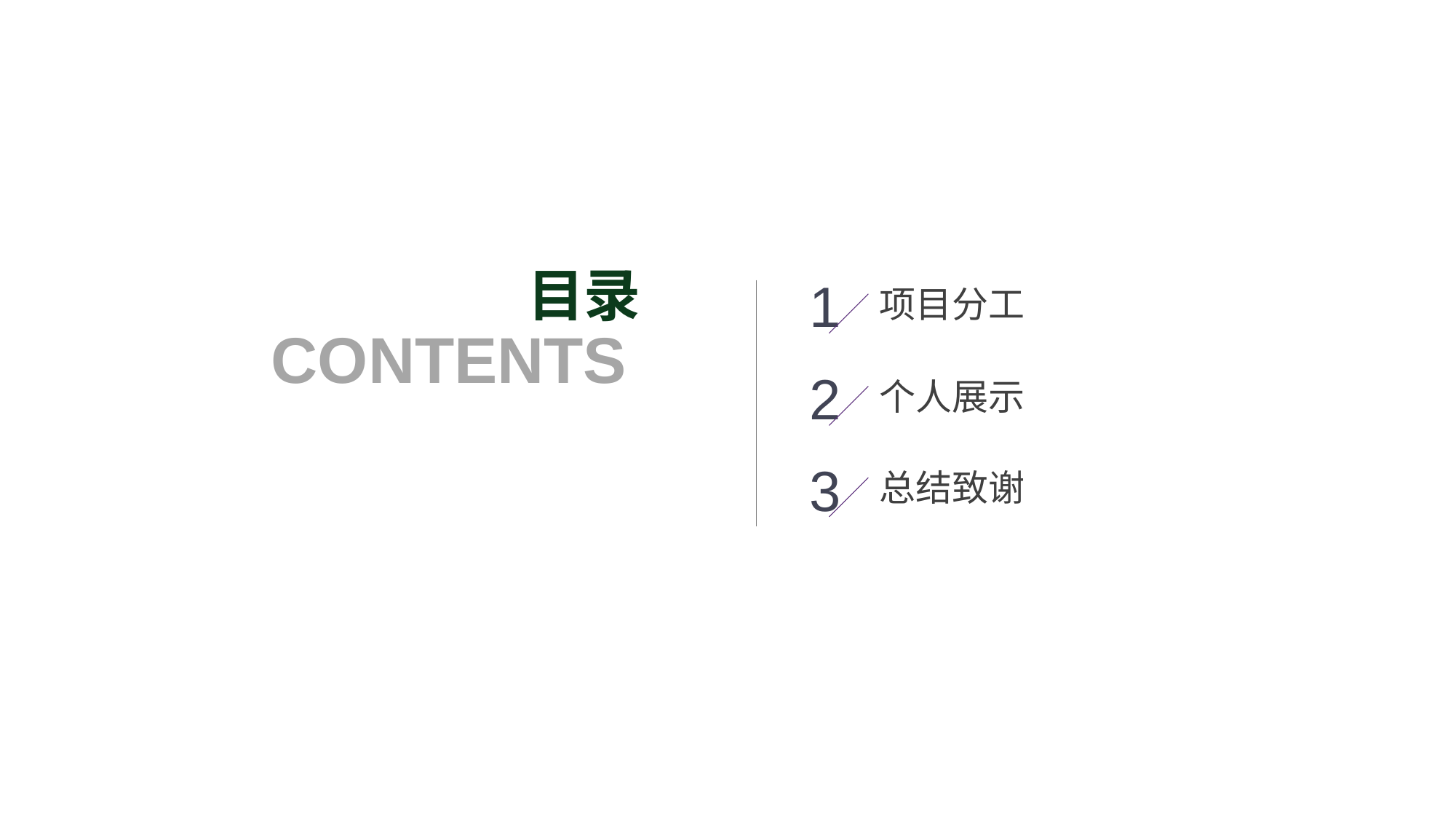

目录
1
项目分工
CONTENTS
2
个人展示
3
总结致谢